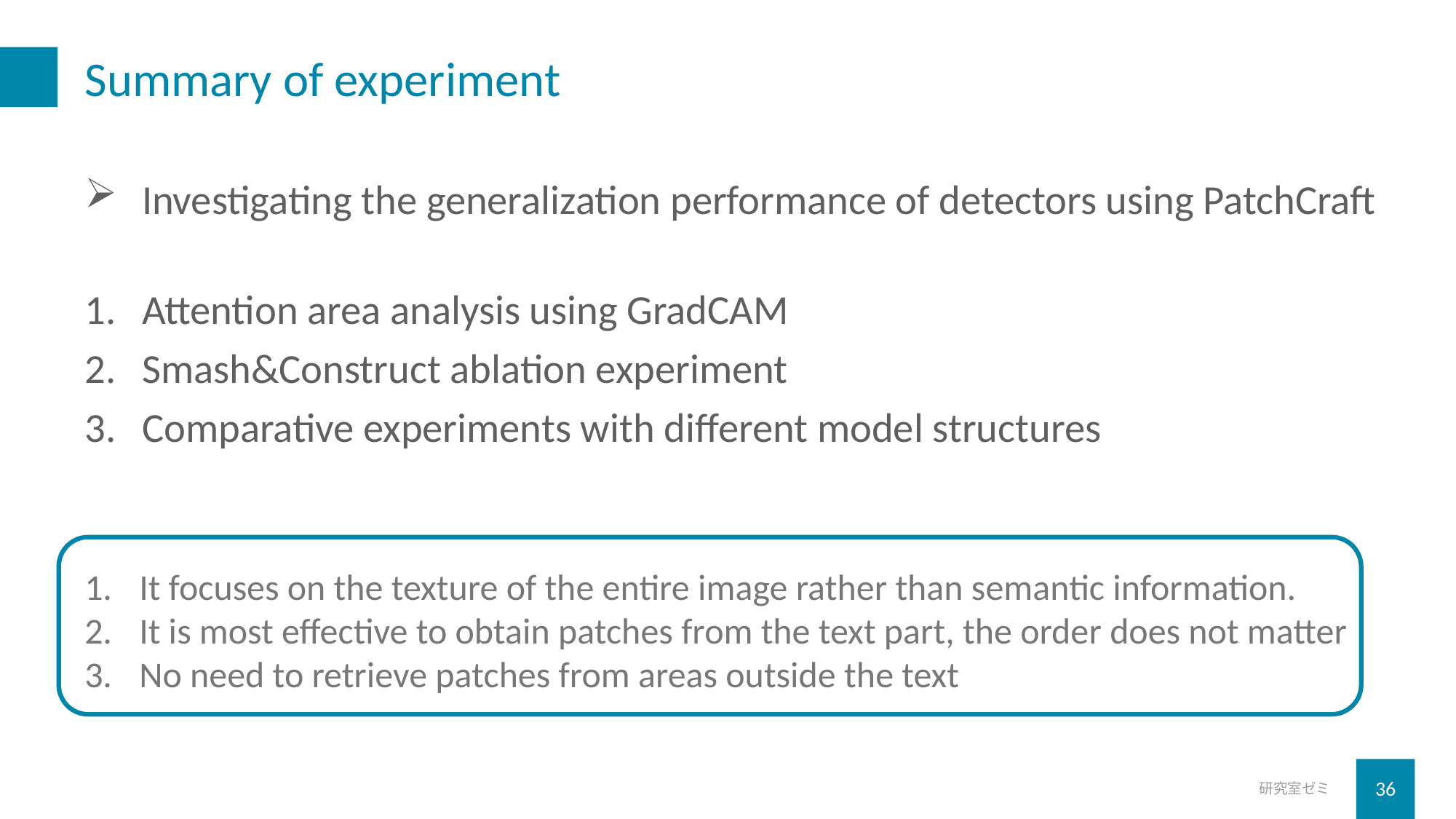

# Summary of experiment
Investigating the generalization performance of detectors using PatchCraft

Attention area analysis using GradCAM
Smash&Construct ablation experiment
Comparative experiments with different model structures

It focuses on the texture of the entire image rather than semantic information.
It is most effective to obtain patches from the text part, the order does not matter
No need to retrieve patches from areas outside the text
研究室ゼミ
36